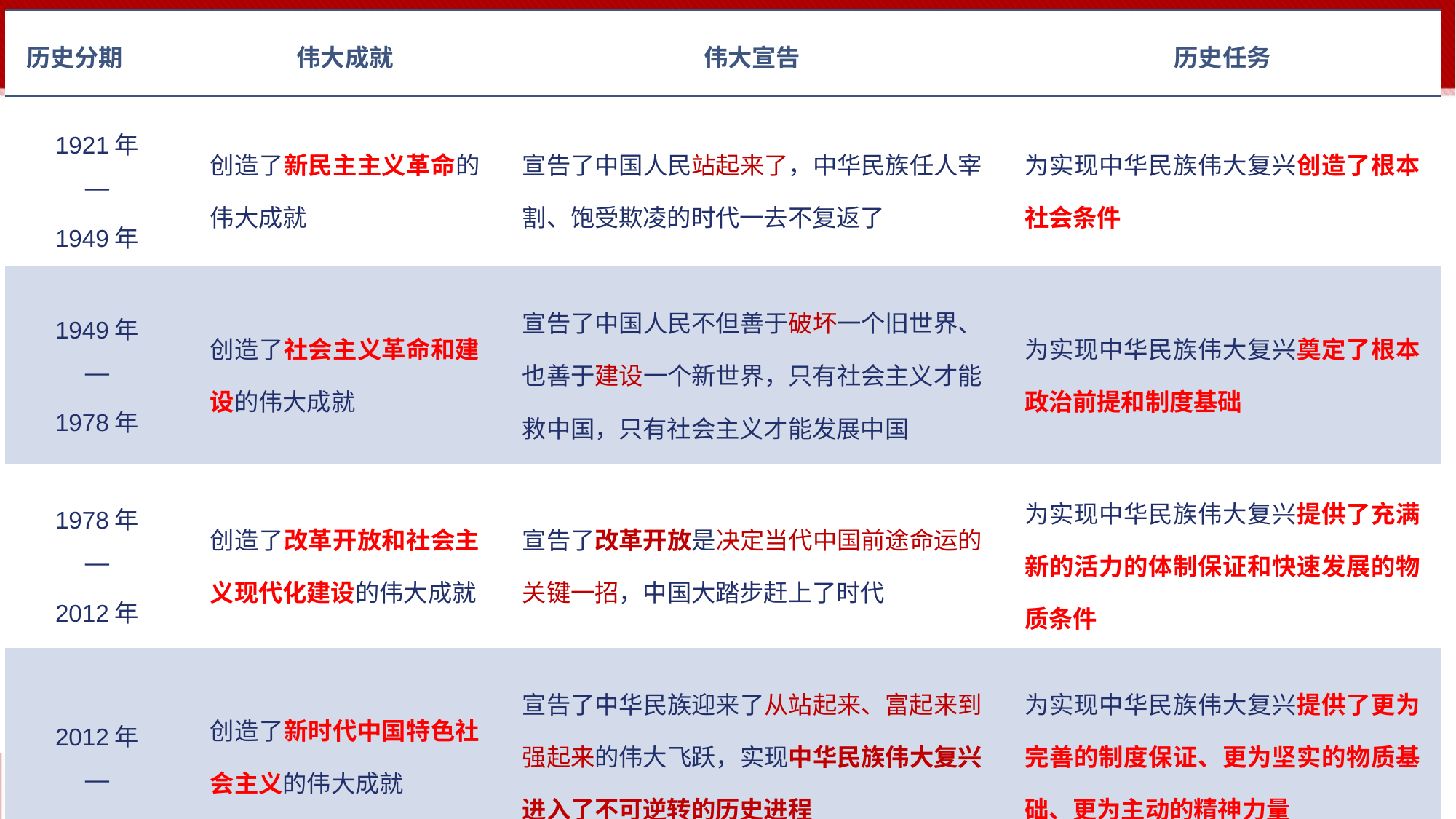

| 历史分期 | 伟大成就 | 伟大宣告 | 历史任务 |
| --- | --- | --- | --- |
| 1921年 — 1949年 | 创造了新民主主义革命的伟大成就 | 宣告了中国人民站起来了，中华民族任人宰割、饱受欺凌的时代一去不复返了 | 为实现中华民族伟大复兴创造了根本社会条件 |
| 1949年 — 1978年 | 创造了社会主义革命和建设的伟大成就 | 宣告了中国人民不但善于破坏一个旧世界、也善于建设一个新世界，只有社会主义才能救中国，只有社会主义才能发展中国 | 为实现中华民族伟大复兴奠定了根本政治前提和制度基础 |
| 1978年 — 2012年 | 创造了改革开放和社会主义现代化建设的伟大成就 | 宣告了改革开放是决定当代中国前途命运的关键一招，中国大踏步赶上了时代 | 为实现中华民族伟大复兴提供了充满新的活力的体制保证和快速发展的物质条件 |
| 2012年 — | 创造了新时代中国特色社会主义的伟大成就 | 宣告了中华民族迎来了从站起来、富起来到强起来的伟大飞跃，实现中华民族伟大复兴进入了不可逆转的历史进程 | 为实现中华民族伟大复兴提供了更为完善的制度保证、更为坚实的物质基础、更为主动的精神力量 |